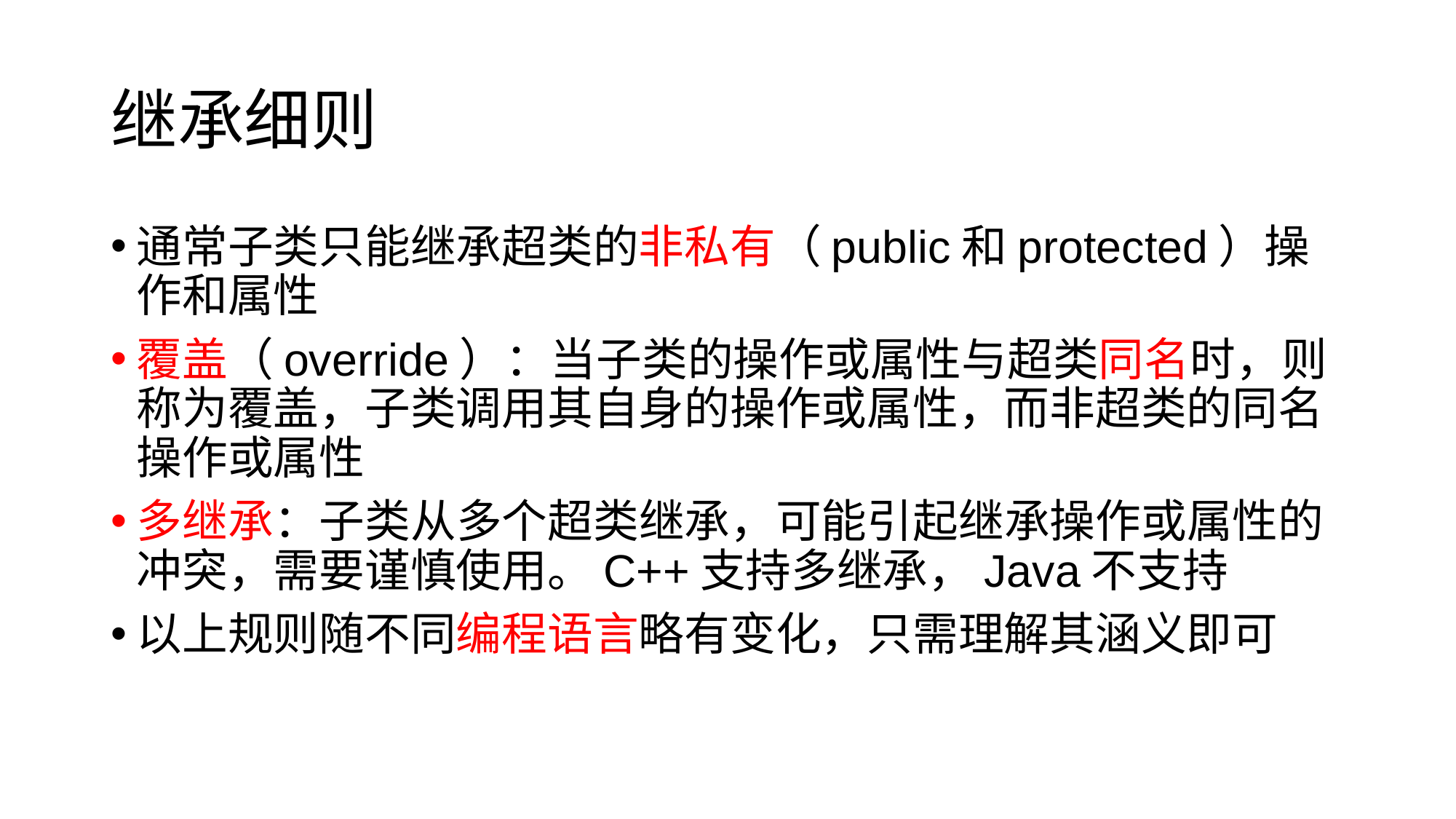

# 继承细则
通常子类只能继承超类的非私有（public和protected）操作和属性
覆盖（override）：当子类的操作或属性与超类同名时，则称为覆盖，子类调用其自身的操作或属性，而非超类的同名操作或属性
多继承：子类从多个超类继承，可能引起继承操作或属性的冲突，需要谨慎使用。C++支持多继承，Java不支持
以上规则随不同编程语言略有变化，只需理解其涵义即可